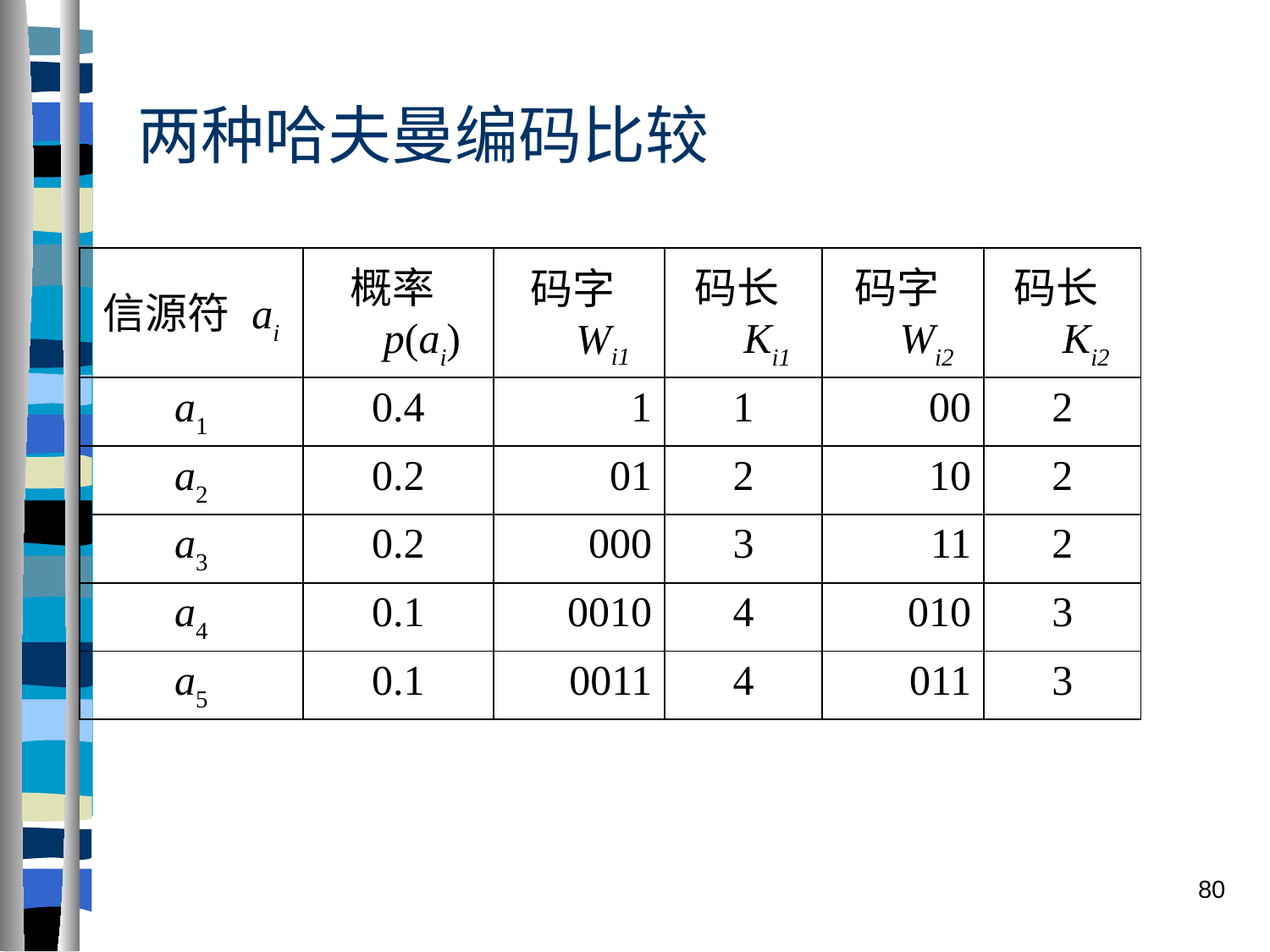

# 两种哈夫曼编码比较
| 信源符 ai | 概率p(ai) | 码字Wi1 | 码长Ki1 | 码字Wi2 | 码长Ki2 |
| --- | --- | --- | --- | --- | --- |
| a1 | 0.4 | 1 | 1 | 00 | 2 |
| a2 | 0.2 | 01 | 2 | 10 | 2 |
| a3 | 0.2 | 000 | 3 | 11 | 2 |
| a4 | 0.1 | 0010 | 4 | 010 | 3 |
| a5 | 0.1 | 0011 | 4 | 011 | 3 |
80